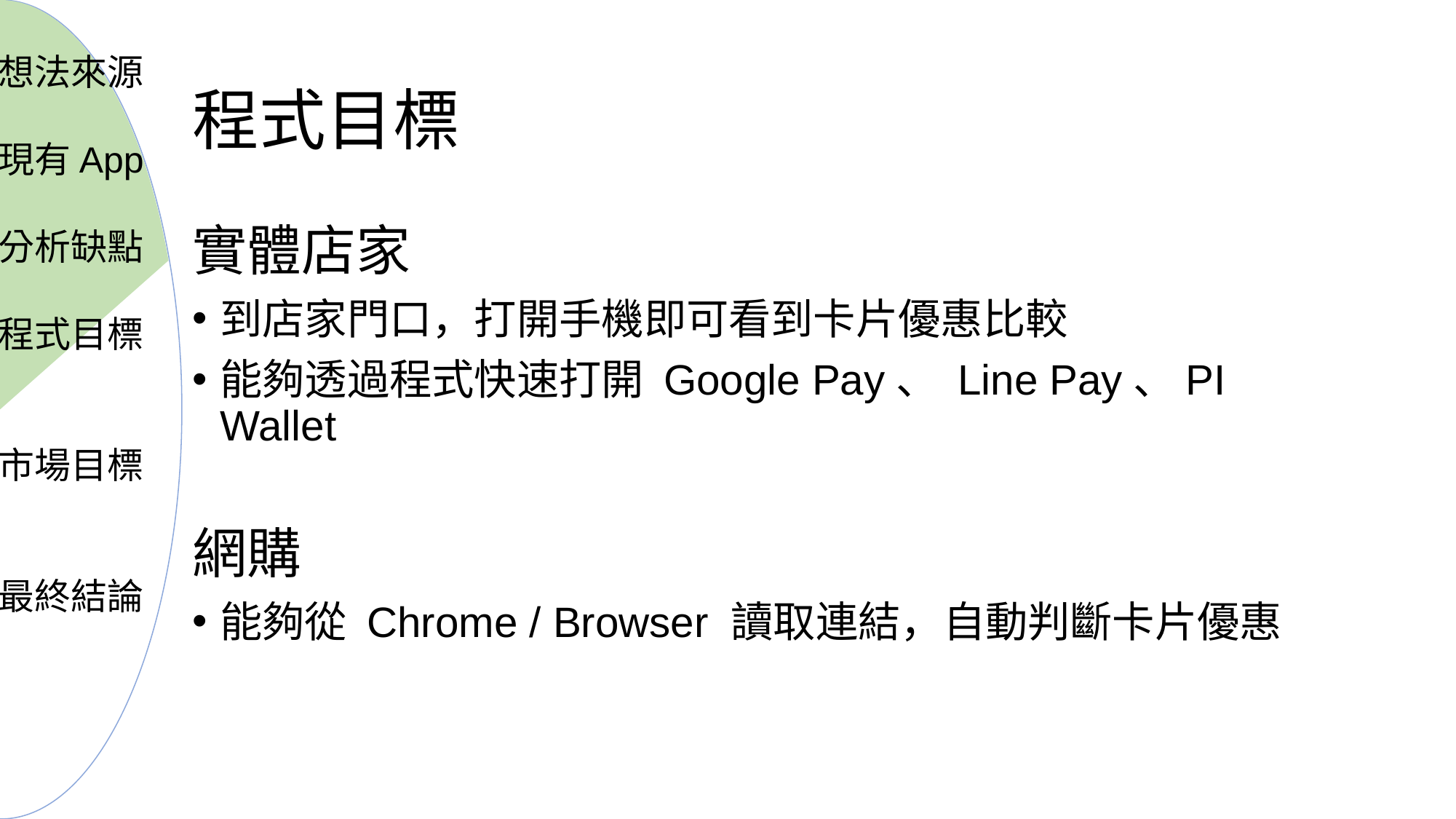

想法來源

現有App

分析缺點

程式目標

市場目標

最終結論
# 程式目標
實體店家
到店家門口，打開手機即可看到卡片優惠比較
能夠透過程式快速打開 Google Pay、 Line Pay、PI Wallet

網購
能夠從 Chrome / Browser 讀取連結，自動判斷卡片優惠